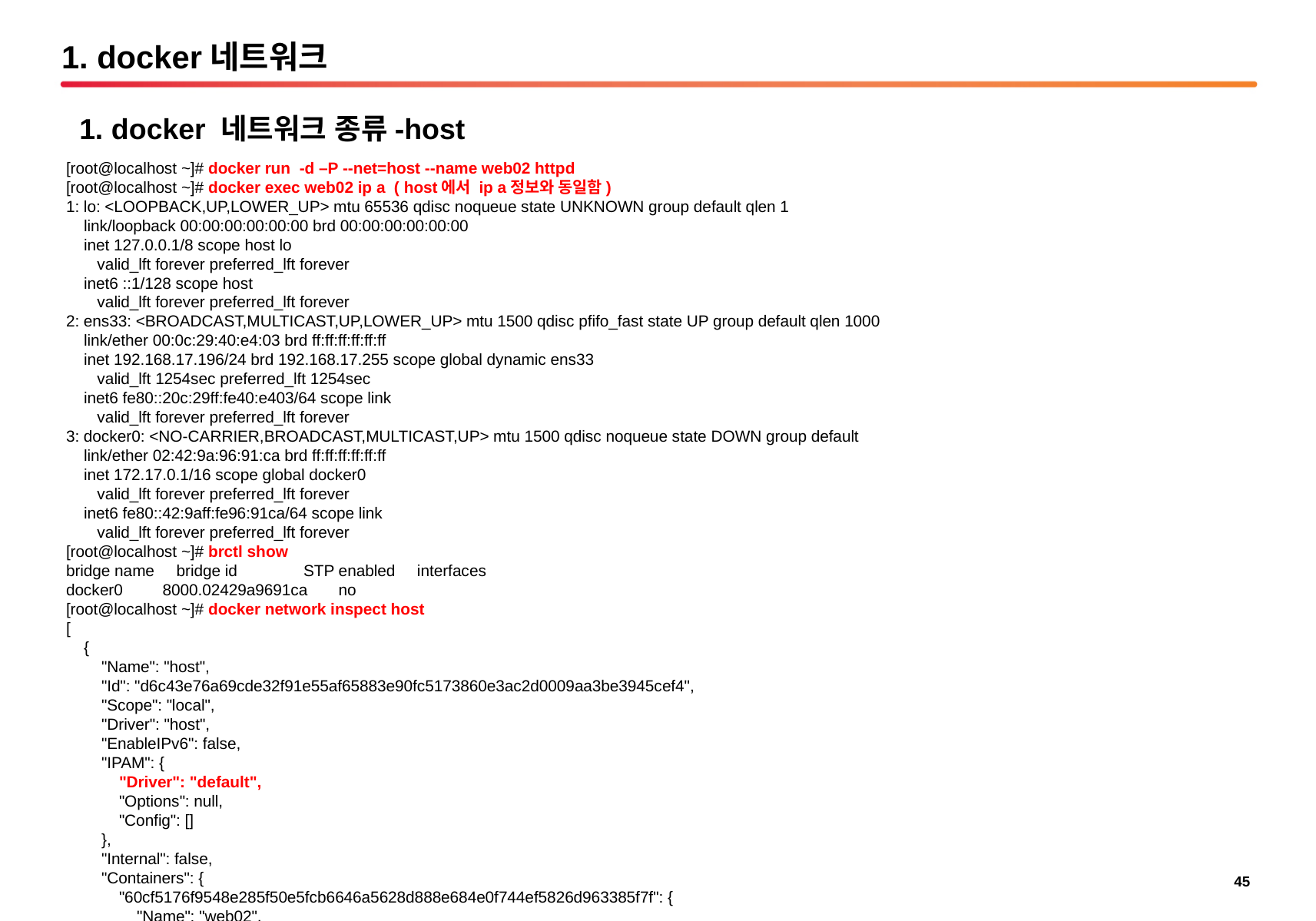

# 1. docker네트워크
1. docker 네트워크 종류-host

[root@localhost ~]# docker run  -d –P --net=host --name web02 httpd
[root@localhost ~]# docker exec web02 ip a  ( host에서 ip a정보와 동일함)
1: lo: <LOOPBACK,UP,LOWER_UP> mtu 65536 qdisc noqueue state UNKNOWN group default qlen 1
    link/loopback 00:00:00:00:00:00 brd 00:00:00:00:00:00
    inet 127.0.0.1/8 scope host lo
       valid_lft forever preferred_lft forever
    inet6 ::1/128 scope host
       valid_lft forever preferred_lft forever
2: ens33: <BROADCAST,MULTICAST,UP,LOWER_UP> mtu 1500 qdisc pfifo_fast state UP group default qlen 1000
    link/ether 00:0c:29:40:e4:03 brd ff:ff:ff:ff:ff:ff
    inet 192.168.17.196/24 brd 192.168.17.255 scope global dynamic ens33
       valid_lft 1254sec preferred_lft 1254sec
    inet6 fe80::20c:29ff:fe40:e403/64 scope link
       valid_lft forever preferred_lft forever
3: docker0: <NO-CARRIER,BROADCAST,MULTICAST,UP> mtu 1500 qdisc noqueue state DOWN group default
    link/ether 02:42:9a:96:91:ca brd ff:ff:ff:ff:ff:ff
    inet 172.17.0.1/16 scope global docker0
       valid_lft forever preferred_lft forever
    inet6 fe80::42:9aff:fe96:91ca/64 scope link
       valid_lft forever preferred_lft forever
[root@localhost ~]# brctl show
bridge name     bridge id               STP enabled     interfaces
docker0         8000.02429a9691ca       no
[root@localhost ~]# docker network inspect host
[
    {
        "Name": "host",
        "Id": "d6c43e76a69cde32f91e55af65883e90fc5173860e3ac2d0009aa3be3945cef4",
        "Scope": "local",
        "Driver": "host",
        "EnableIPv6": false,
        "IPAM": {
            "Driver": "default",
            "Options": null,
            "Config": []
        },
        "Internal": false,
        "Containers": {
            "60cf5176f9548e285f50e5fcb6646a5628d888e684e0f744ef5826d963385f7f": {
                "Name": "web02",
                "EndpointID": "8006d0ed72805ec8b2965eaaaf86fd5969bbbb8e620148b5833b14e4eef2a347",
                "MacAddress": "",
                "IPv4Address": "",
                "IPv6Address": ""
            }
        },
        "Options": {},
        "Labels": {}
    }
]